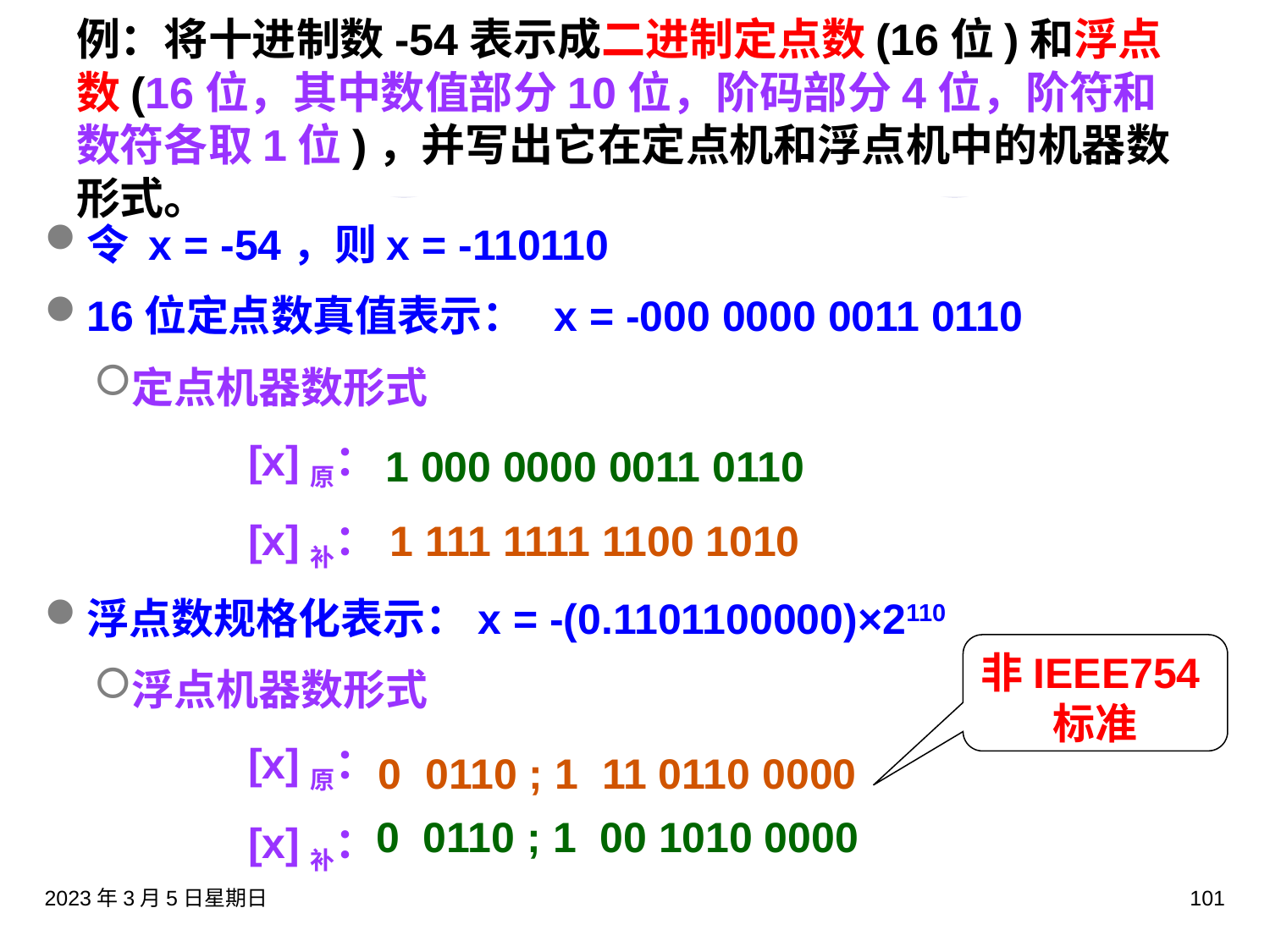

# 例：将十进制数-54表示成二进制定点数(16位)和浮点数(16位，其中数值部分10位，阶码部分4位，阶符和数符各取1位)，并写出它在定点机和浮点机中的机器数形式。
令 x = -54，则x = -110110
16位定点数真值表示：  x = -000 0000 0011 0110
定点机器数形式
             [x]原：
             [x]补：
浮点数规格化表示：x = -(0.1101100000)×2110
浮点机器数形式
             [x]原：
             [x]补：
1 000 0000 0011 0110
1 111 1111 1100 1010
非IEEE754标准
0  0110 ; 1  11 0110 0000
0  0110 ; 1  00 1010 0000
2023年3月5日星期日
101